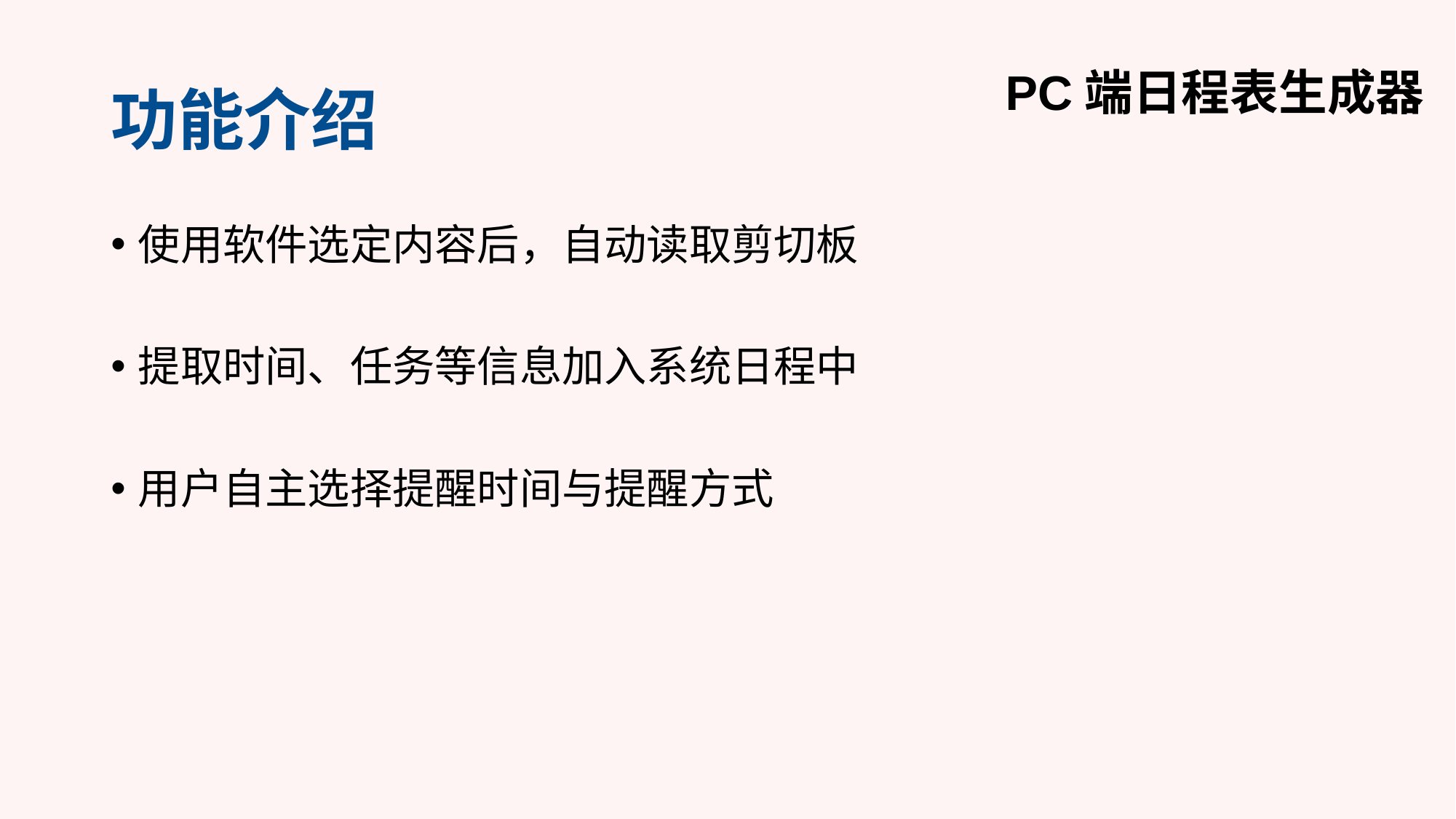

PC端日程表生成器
# 功能介绍
使用软件选定内容后，自动读取剪切板

提取时间、任务等信息加入系统日程中

用户自主选择提醒时间与提醒方式